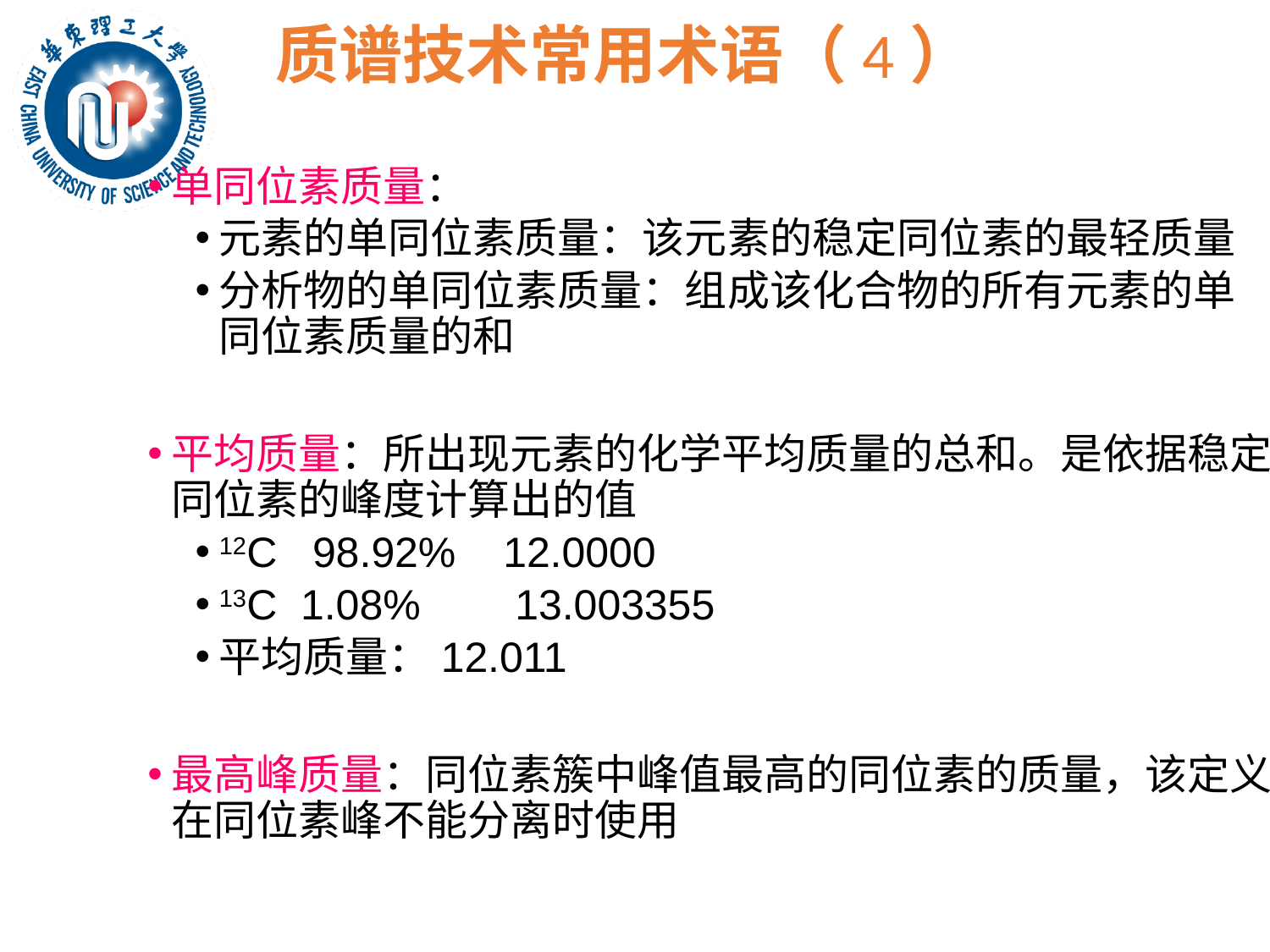

# 质谱技术常用术语（4）
单同位素质量：
元素的单同位素质量：该元素的稳定同位素的最轻质量
分析物的单同位素质量：组成该化合物的所有元素的单同位素质量的和

平均质量：所出现元素的化学平均质量的总和。是依据稳定同位素的峰度计算出的值
12C   98.92%    12.0000
13C  1.08%        13.003355
平均质量：12.011

最高峰质量：同位素簇中峰值最高的同位素的质量，该定义在同位素峰不能分离时使用